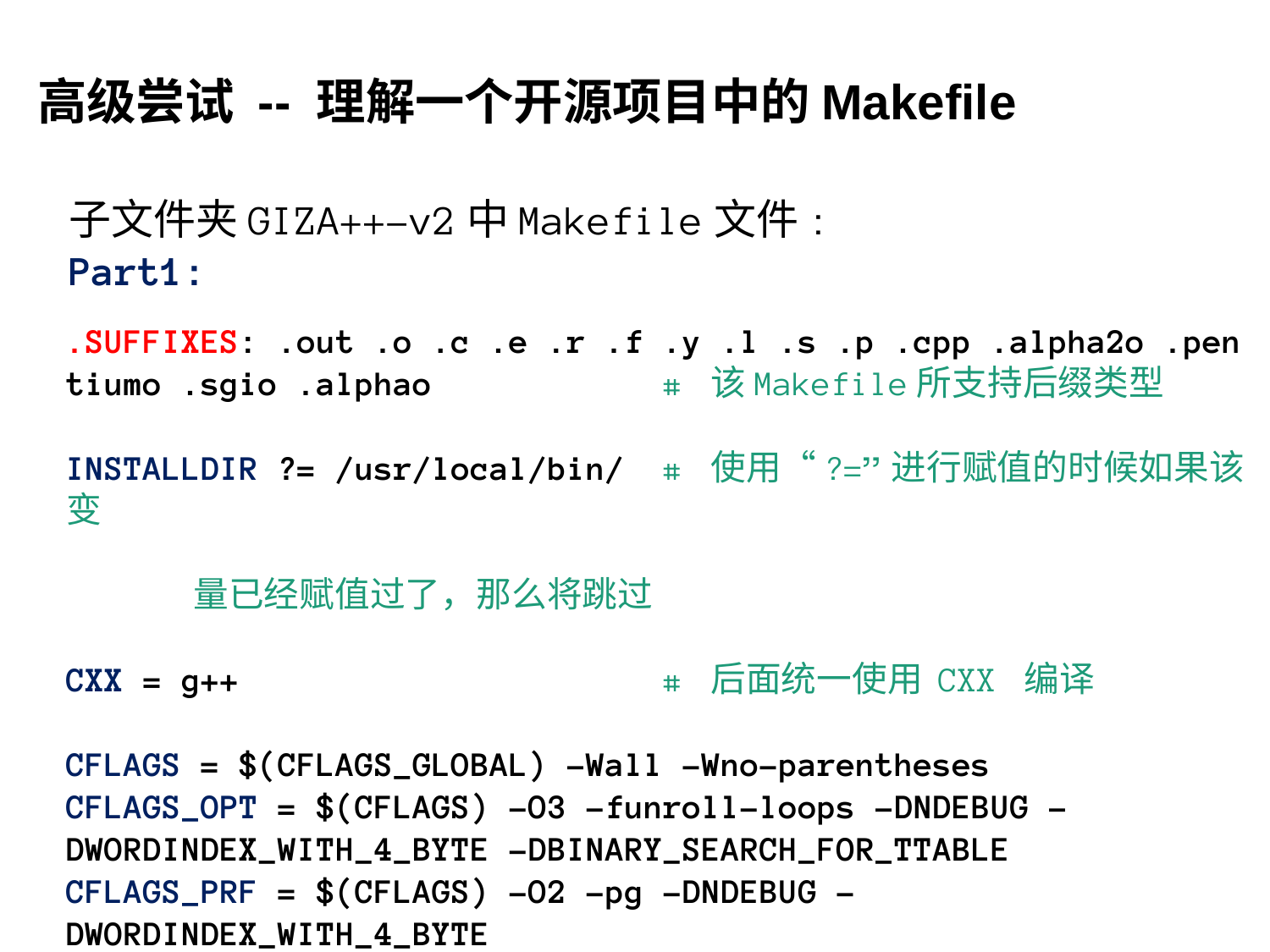

# 高级尝试 -- 理解一个开源项目中的Makefile
子文件夹GIZA++-v2中Makefile文件:
Part1:
.SUFFIXES: .out .o .c .e .r .f .y .l .s .p .cpp .alpha2o .pentiumo .sgio .alphao            # 该Makefile所支持后缀类型

INSTALLDIR ?= /usr/local/bin/  # 使用“?=”进行赋值的时候如果该变
										量已经赋值过了，那么将跳过

CXX = g++                      # 后面统一使用 CXX 编译

CFLAGS = $(CFLAGS_GLOBAL) -Wall -Wno-parentheses
CFLAGS_OPT = $(CFLAGS) -O3 -funroll-loops -DNDEBUG -DWORDINDEX_WITH_4_BYTE -DBINARY_SEARCH_FOR_TTABLE
CFLAGS_PRF = $(CFLAGS) -O2 -pg -DNDEBUG -DWORDINDEX_WITH_4_BYTE
... ...
LDFLAGS =